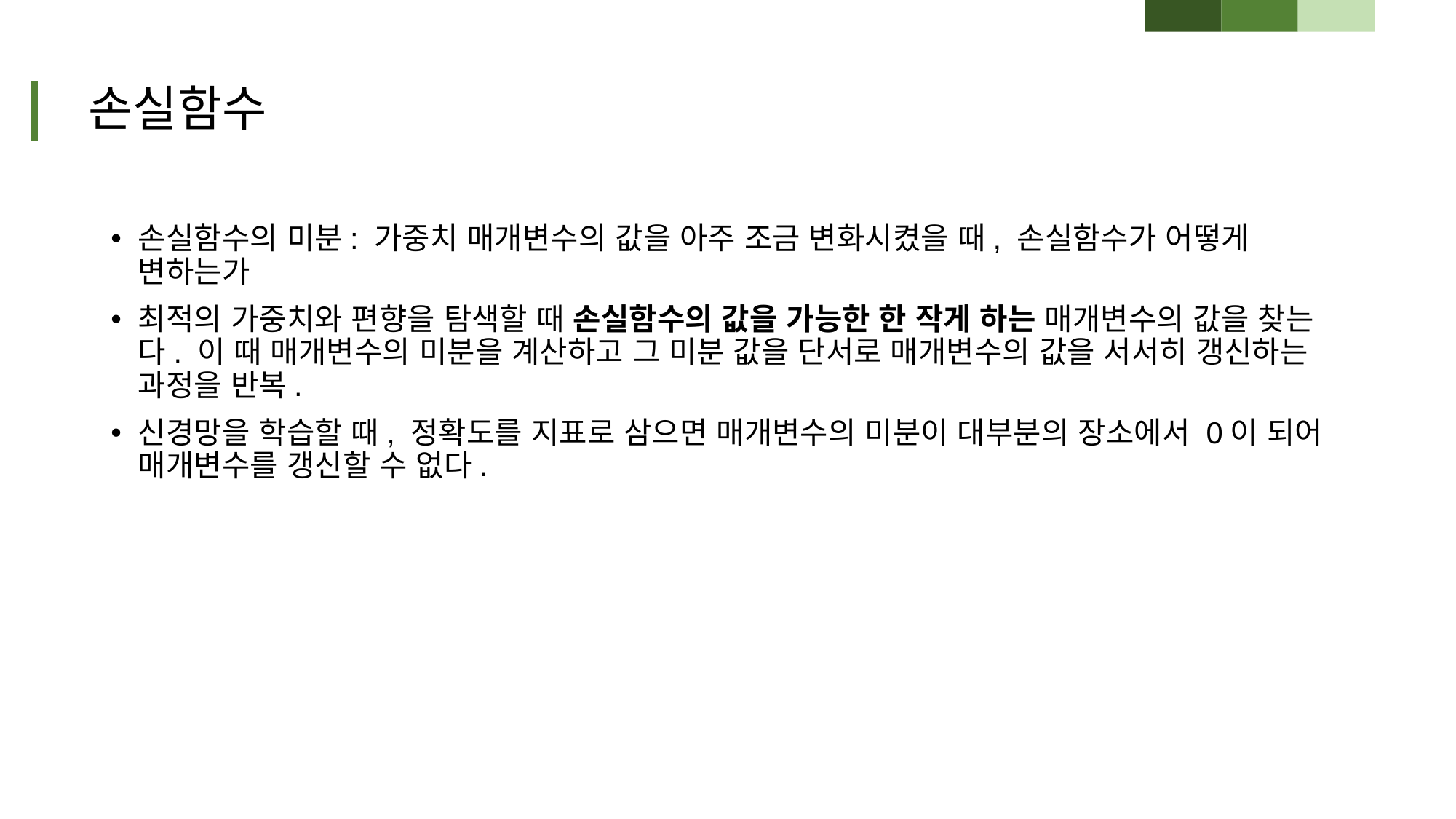

# 손실함수

손실함수의 미분: 가중치 매개변수의 값을 아주 조금 변화시켰을 때, 손실함수가 어떻게 변하는가
최적의 가중치와 편향을 탐색할 때 손실함수의 값을 가능한 한 작게 하는 매개변수의 값을 찾는다. 이 때 매개변수의 미분을 계산하고 그 미분 값을 단서로 매개변수의 값을 서서히 갱신하는 과정을 반복.
신경망을 학습할 때, 정확도를 지표로 삼으면 매개변수의 미분이 대부분의 장소에서 0이 되어 매개변수를 갱신할 수 없다.